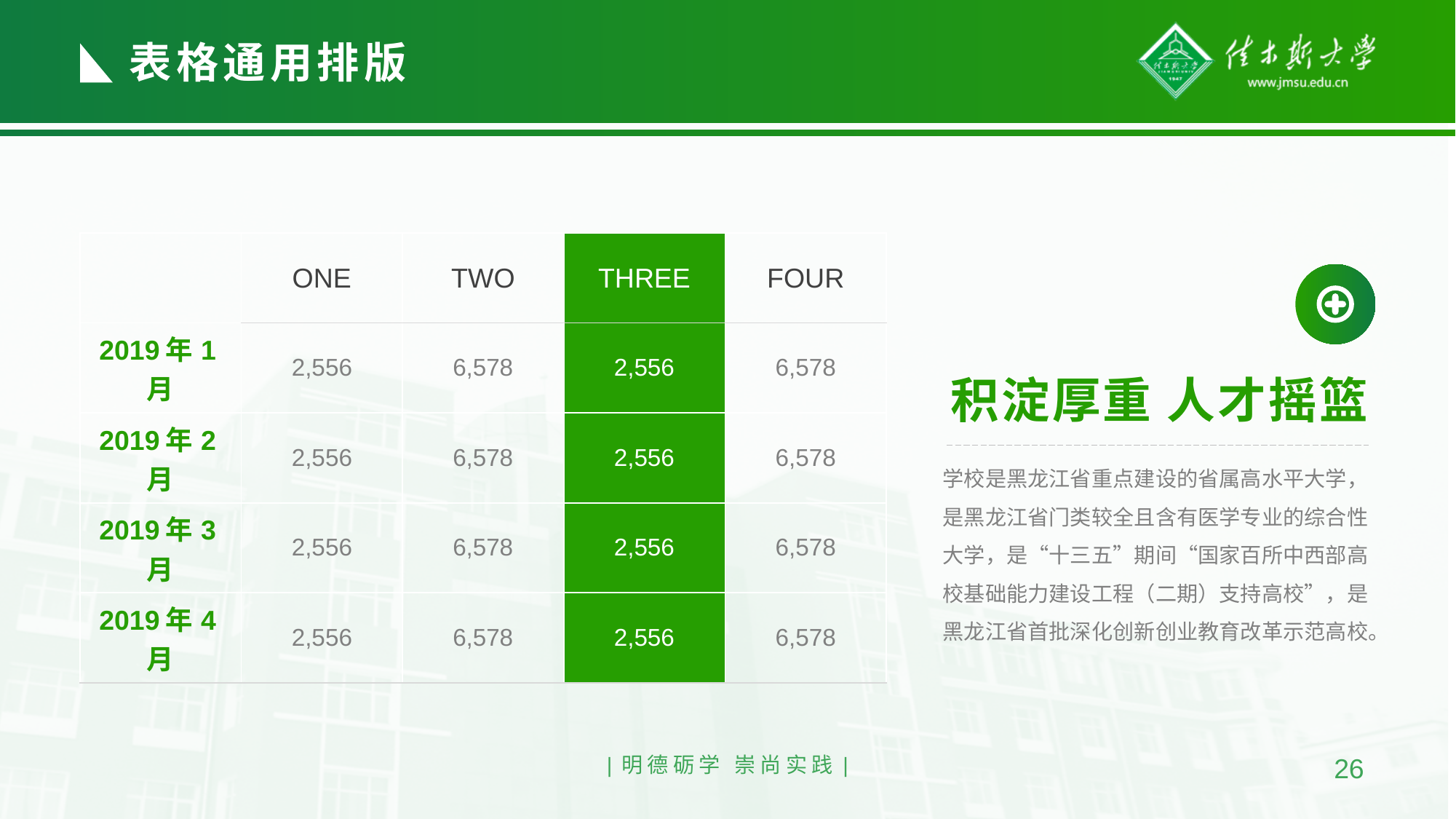

表格通用排版
|  | ONE | TWO | THREE | FOUR |
| --- | --- | --- | --- | --- |
| 2019年1月 | 2,556 | 6,578 | 2,556 | 6,578 |
| 2019年2月 | 2,556 | 6,578 | 2,556 | 6,578 |
| 2019年3月 | 2,556 | 6,578 | 2,556 | 6,578 |
| 2019年4月 | 2,556 | 6,578 | 2,556 | 6,578 |

积淀厚重 人才摇篮
学校是黑龙江省重点建设的省属高水平大学，是黑龙江省门类较全且含有医学专业的综合性大学，是“十三五”期间“国家百所中西部高校基础能力建设工程（二期）支持高校”，是黑龙江省首批深化创新创业教育改革示范高校。
|明德砺学 崇尚实践|
26